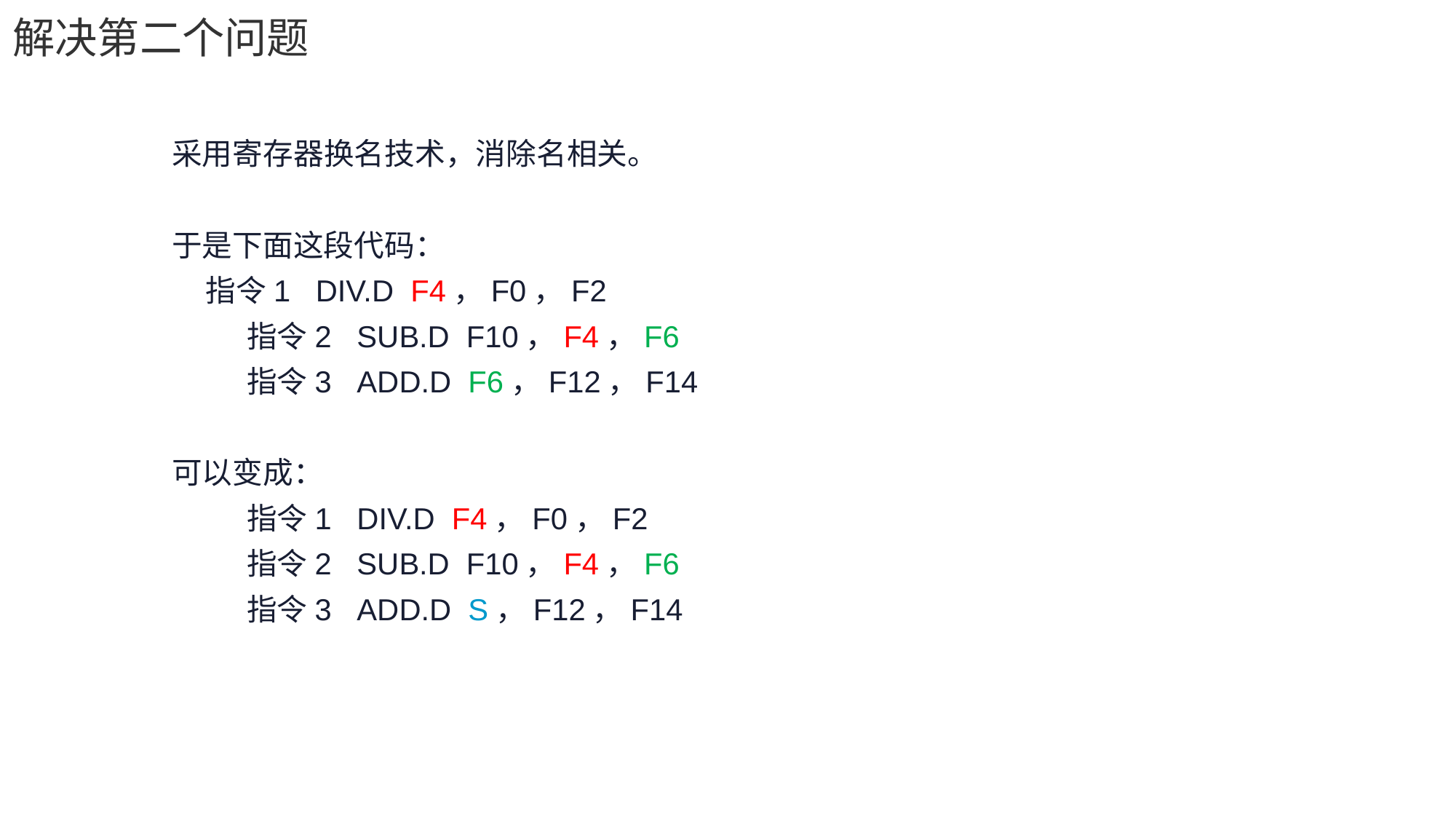

解决第二个问题
采用寄存器换名技术，消除名相关。
于是下面这段代码：
     指令1   DIV.D  F4，F0，F2
指令2   SUB.D  F10，F4，F6
指令3   ADD.D  F6，F12，F14

可以变成：
指令1   DIV.D  F4，F0，F2
指令2   SUB.D  F10，F4，F6
指令3   ADD.D  S，F12，F14